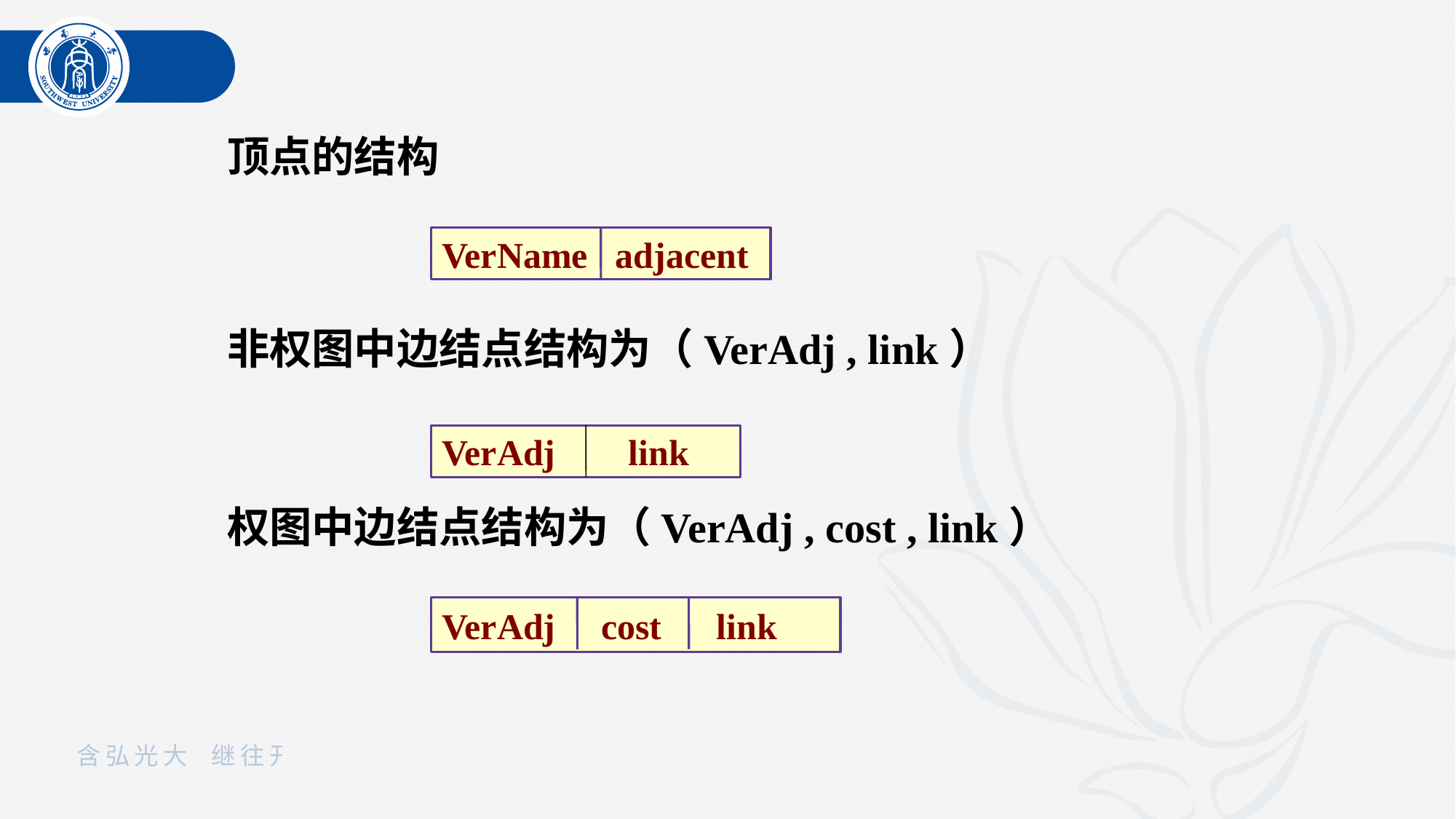

顶点的结构

非权图中边结点结构为（VerAdj , link）

权图中边结点结构为（VerAdj , cost , link）

VerName   adjacent

VerAdj        link

VerAdj     cost      link